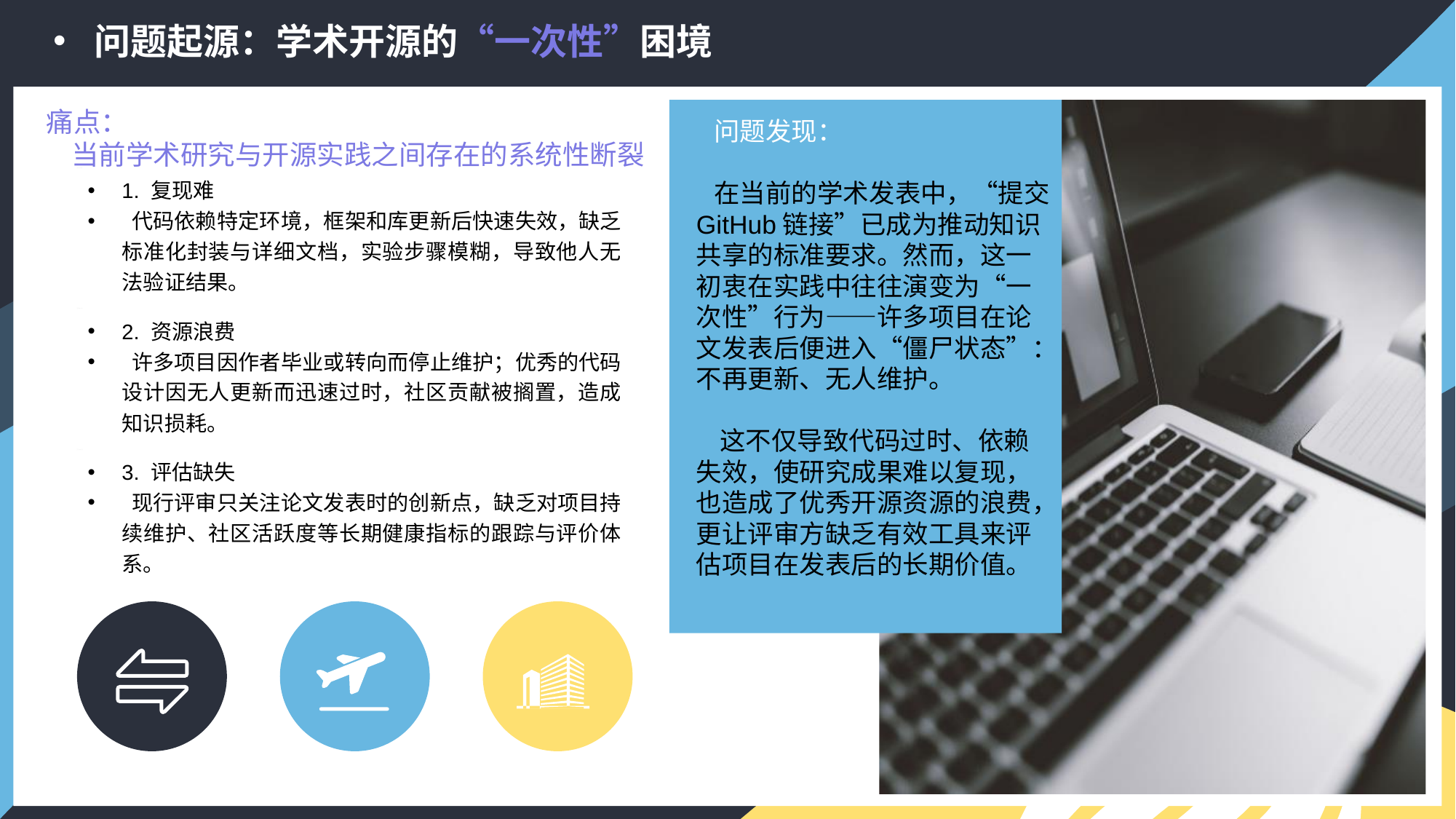

问题起源：学术开源的“一次性”困境

痛点：
   当前学术研究与开源实践之间存在的系统性断裂

  问题发现：

  在当前的学术发表中，“提交GitHub链接”已成为推动知识共享的标准要求。然而，这一初衷在实践中往往演变为“一次性”行为——许多项目在论文发表后便进入“僵尸状态”：不再更新、无人维护。

   这不仅导致代码过时、依赖失效，使研究成果难以复现，也造成了优秀开源资源的浪费，更让评审方缺乏有效工具来评估项目在发表后的长期价值。

1. 复现难
 代码依赖特定环境，框架和库更新后快速失效，缺乏标准化封装与详细文档，实验步骤模糊，导致他人无法验证结果。
2. 资源浪费
 许多项目因作者毕业或转向而停止维护；优秀的代码设计因无人更新而迅速过时，社区贡献被搁置，造成知识损耗。
3. 评估缺失
 现行评审只关注论文发表时的创新点，缺乏对项目持续维护、社区活跃度等长期健康指标的跟踪与评价体系。